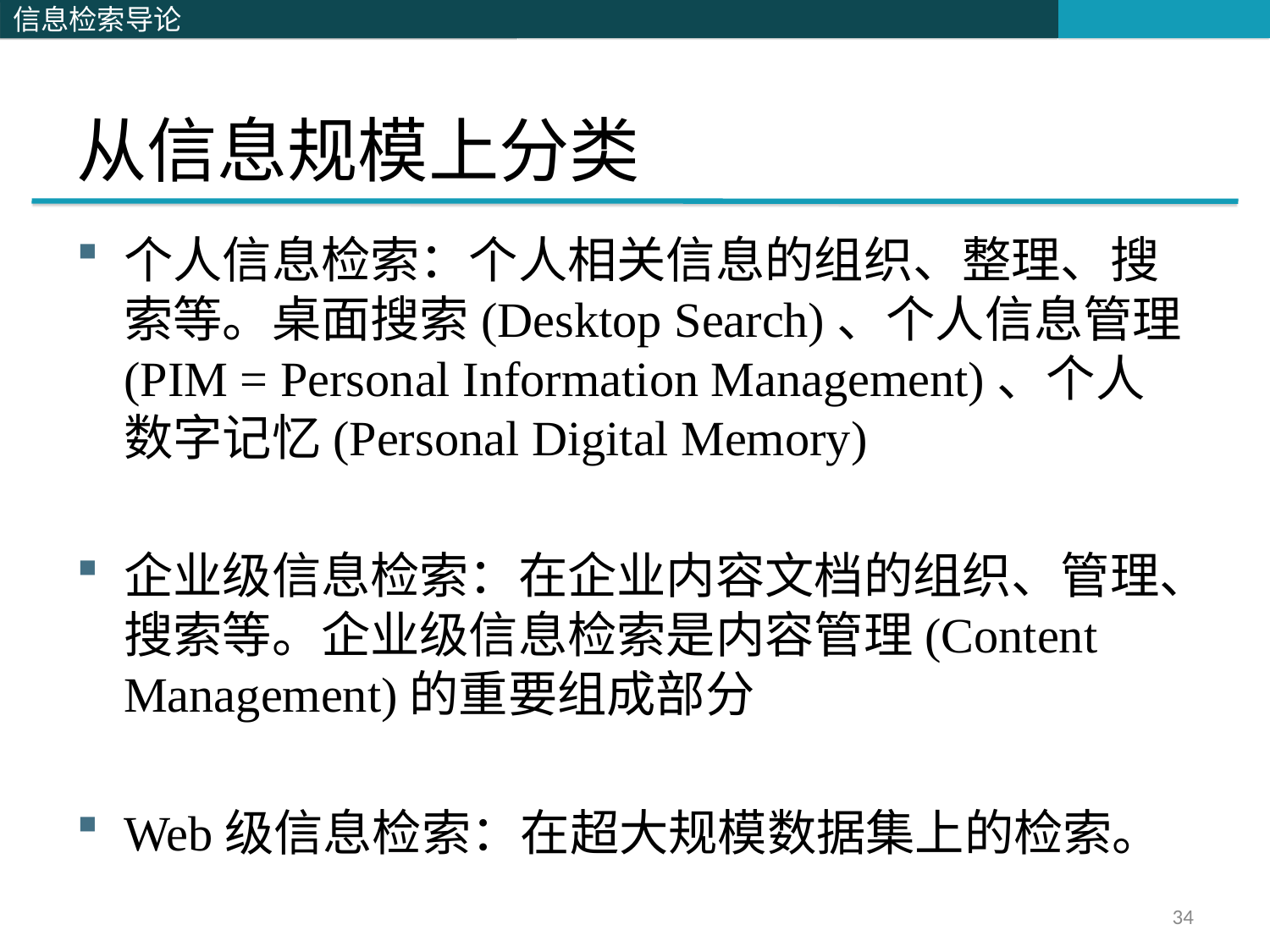

# 从信息规模上分类
个人信息检索：个人相关信息的组织、整理、搜索等。桌面搜索(Desktop Search)、个人信息管理(PIM = Personal Information Management)、个人数字记忆(Personal Digital Memory)

企业级信息检索：在企业内容文档的组织、管理、搜索等。企业级信息检索是内容管理(Content Management)的重要组成部分

Web级信息检索：在超大规模数据集上的检索。
34